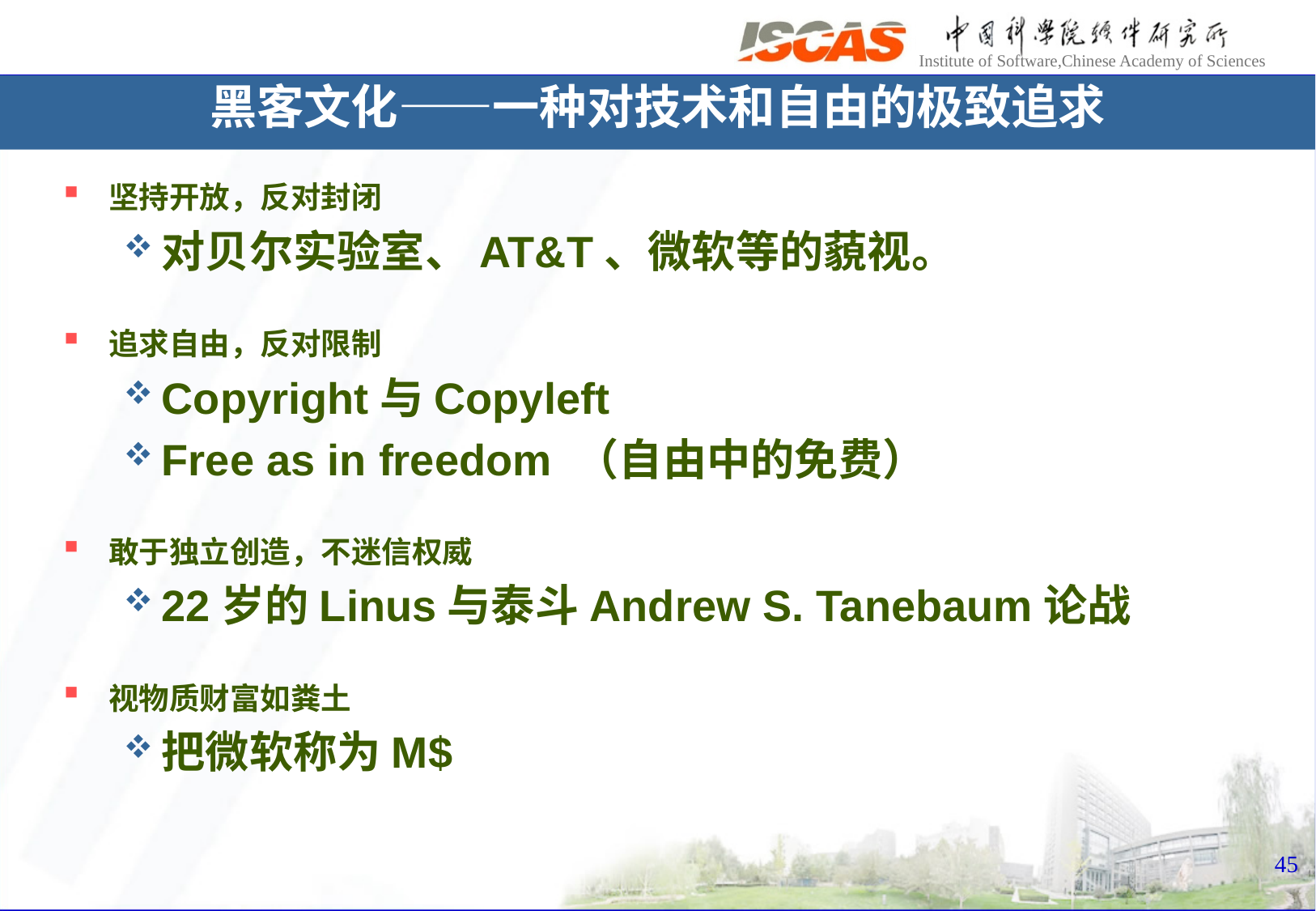

黑客文化——一种对技术和自由的极致追求
坚持开放，反对封闭
对贝尔实验室、AT&T、微软等的藐视。

追求自由，反对限制
Copyright与Copyleft
Free as in freedom （自由中的免费）

敢于独立创造，不迷信权威
22岁的Linus与泰斗Andrew S. Tanebaum论战

视物质财富如粪土
把微软称为M$

45